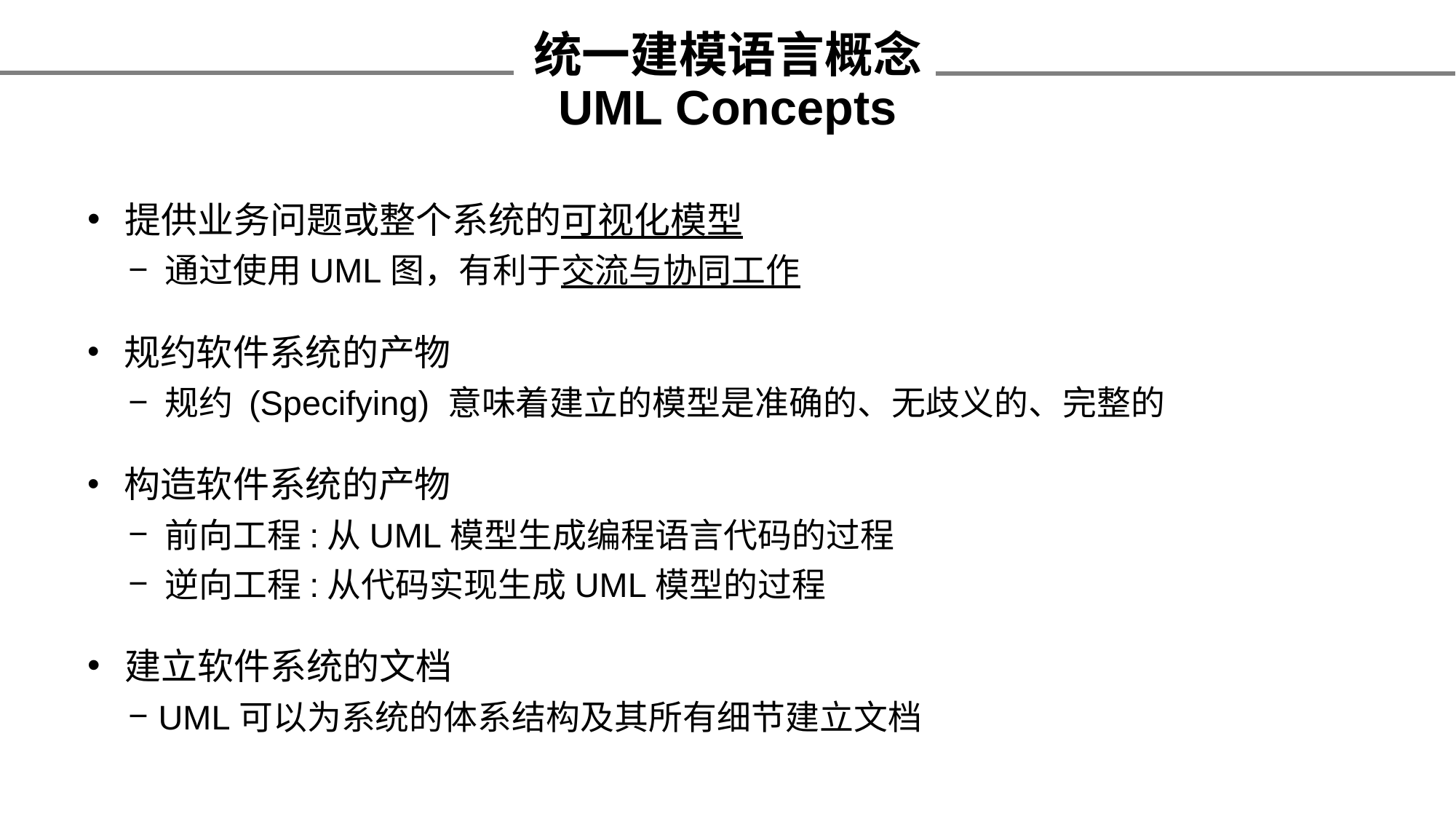

统一建模语言概念
UML Concepts
 提供业务问题或整个系统的可视化模型
 通过使用UML图，有利于交流与协同工作
 规约软件系统的产物
 规约 (Specifying) 意味着建立的模型是准确的、无歧义的、完整的
 构造软件系统的产物
 前向工程:从UML模型生成编程语言代码的过程
 逆向工程:从代码实现生成UML模型的过程
 建立软件系统的文档
 UML可以为系统的体系结构及其所有细节建立文档